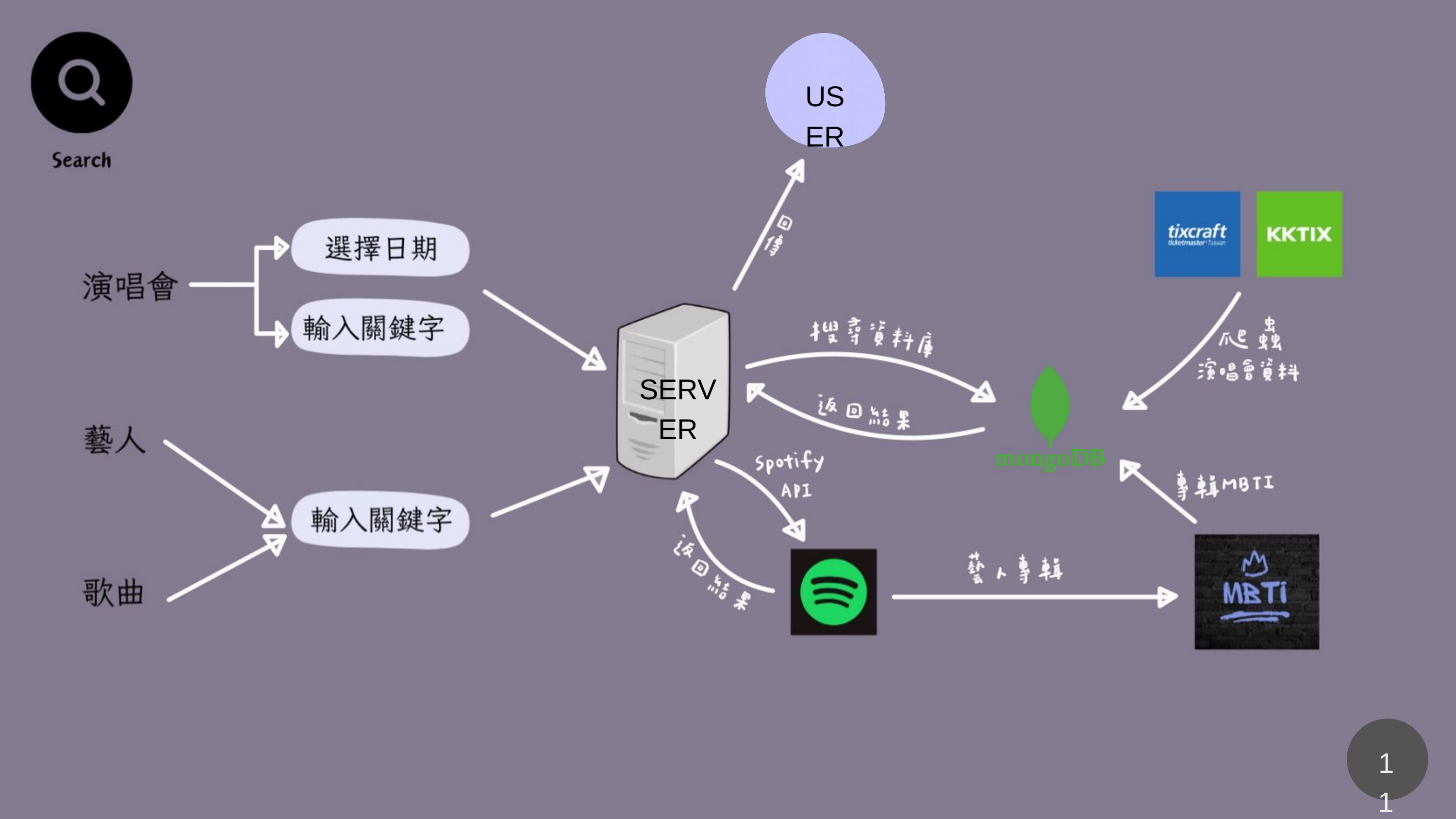

Search

USER

選擇日期
演唱會

輸入關鍵字

SERVER
藝人

輸入關鍵字

歌曲

11
5